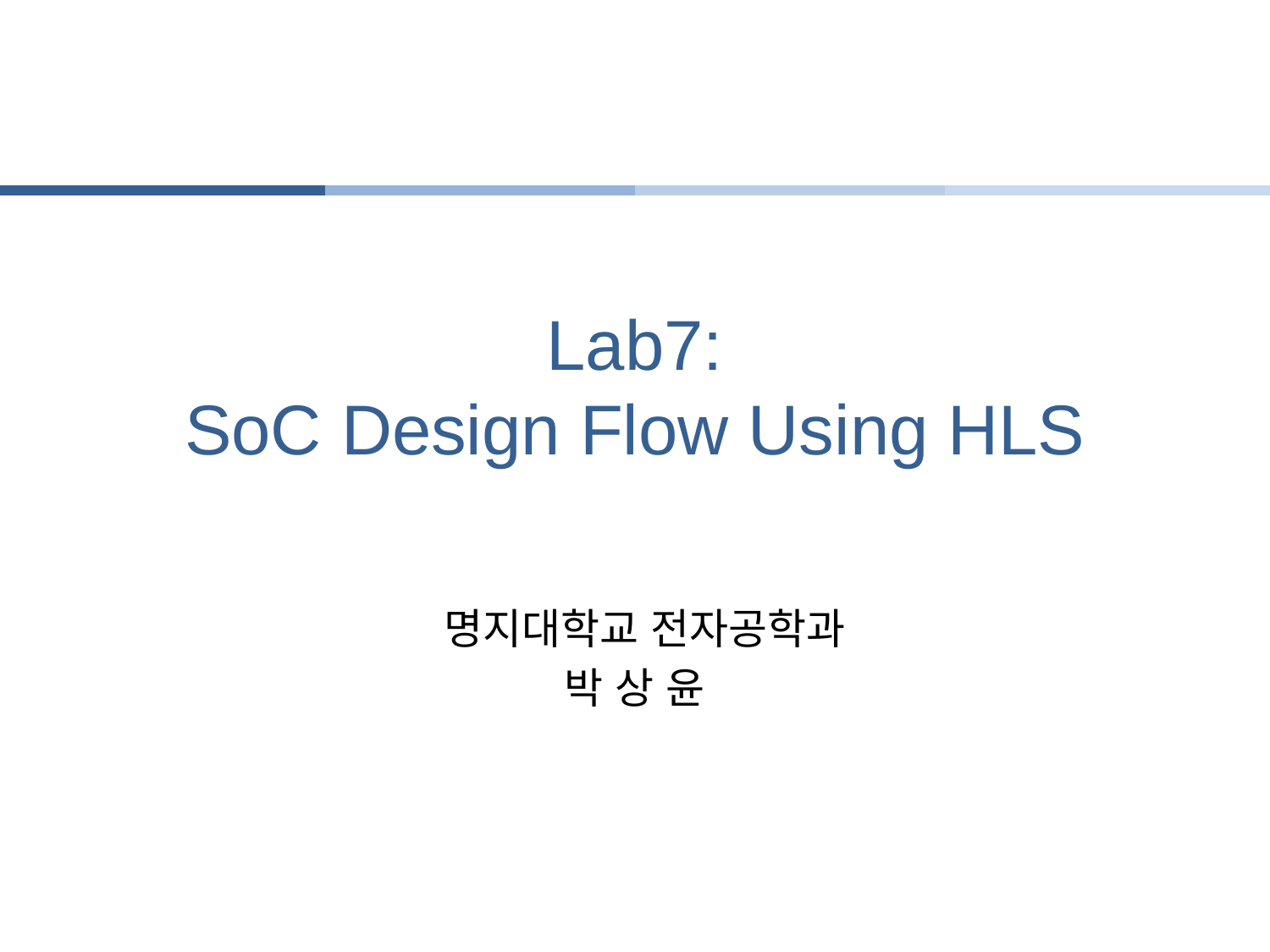

# Lab7: SoC Design Flow Using HLS
 명지대학교 전자공학과
박 상 윤